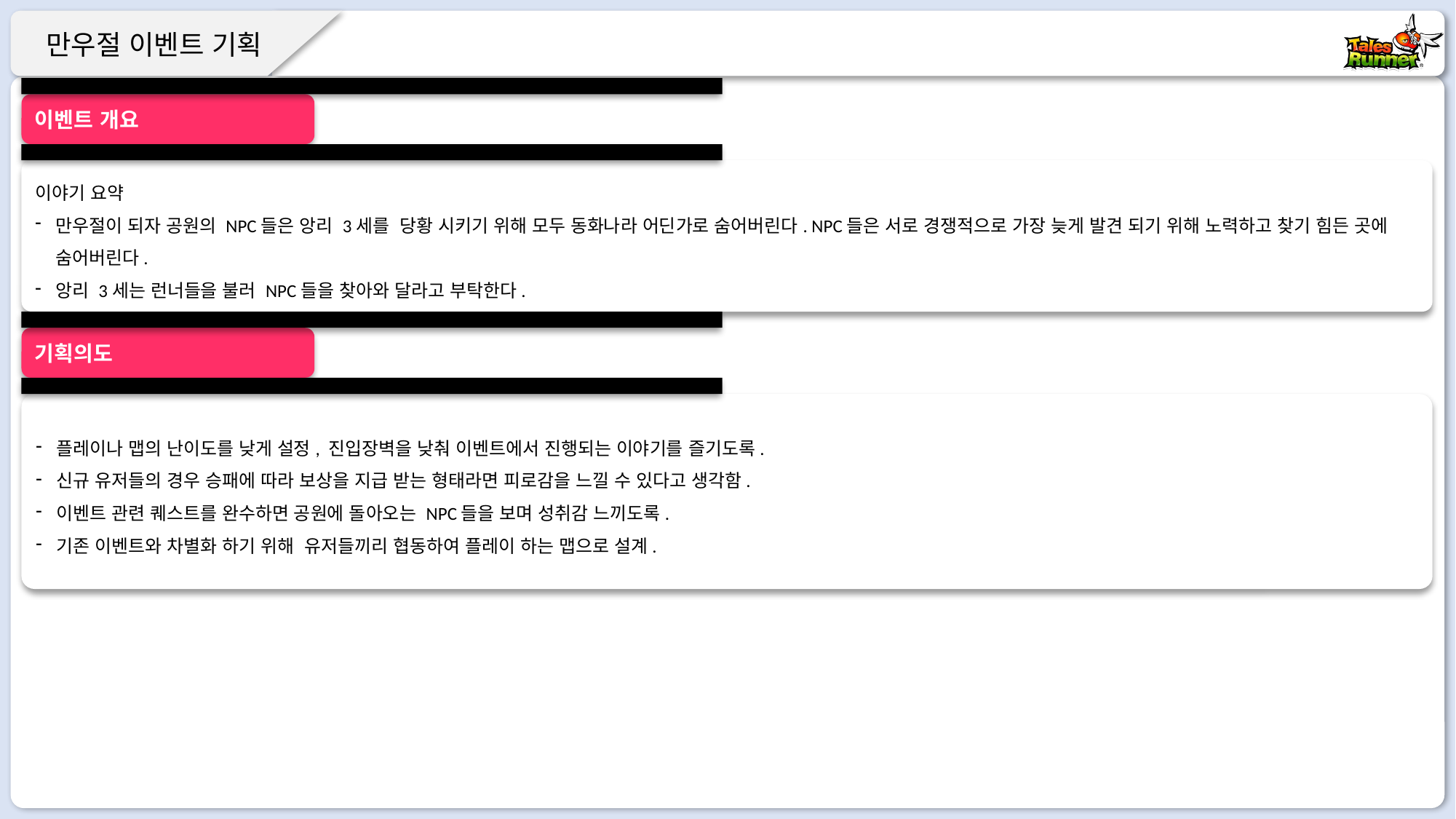

이벤트 개요

이야기 요약
만우절이 되자 공원의 NPC들은 앙리 3세를  당황 시키기 위해 모두 동화나라 어딘가로 숨어버린다. NPC들은 서로 경쟁적으로 가장 늦게 발견 되기 위해 노력하고 찾기 힘든 곳에 숨어버린다.
앙리 3세는 런너들을 불러 NPC들을 찾아와 달라고 부탁한다.

기획의도

플레이나 맵의 난이도를 낮게 설정, 진입장벽을 낮춰 이벤트에서 진행되는 이야기를 즐기도록.
신규 유저들의 경우 승패에 따라 보상을 지급 받는 형태라면 피로감을 느낄 수 있다고 생각함.
이벤트 관련 퀘스트를 완수하면 공원에 돌아오는 NPC들을 보며 성취감 느끼도록.
기존 이벤트와 차별화 하기 위해  유저들끼리 협동하여 플레이 하는 맵으로 설계.